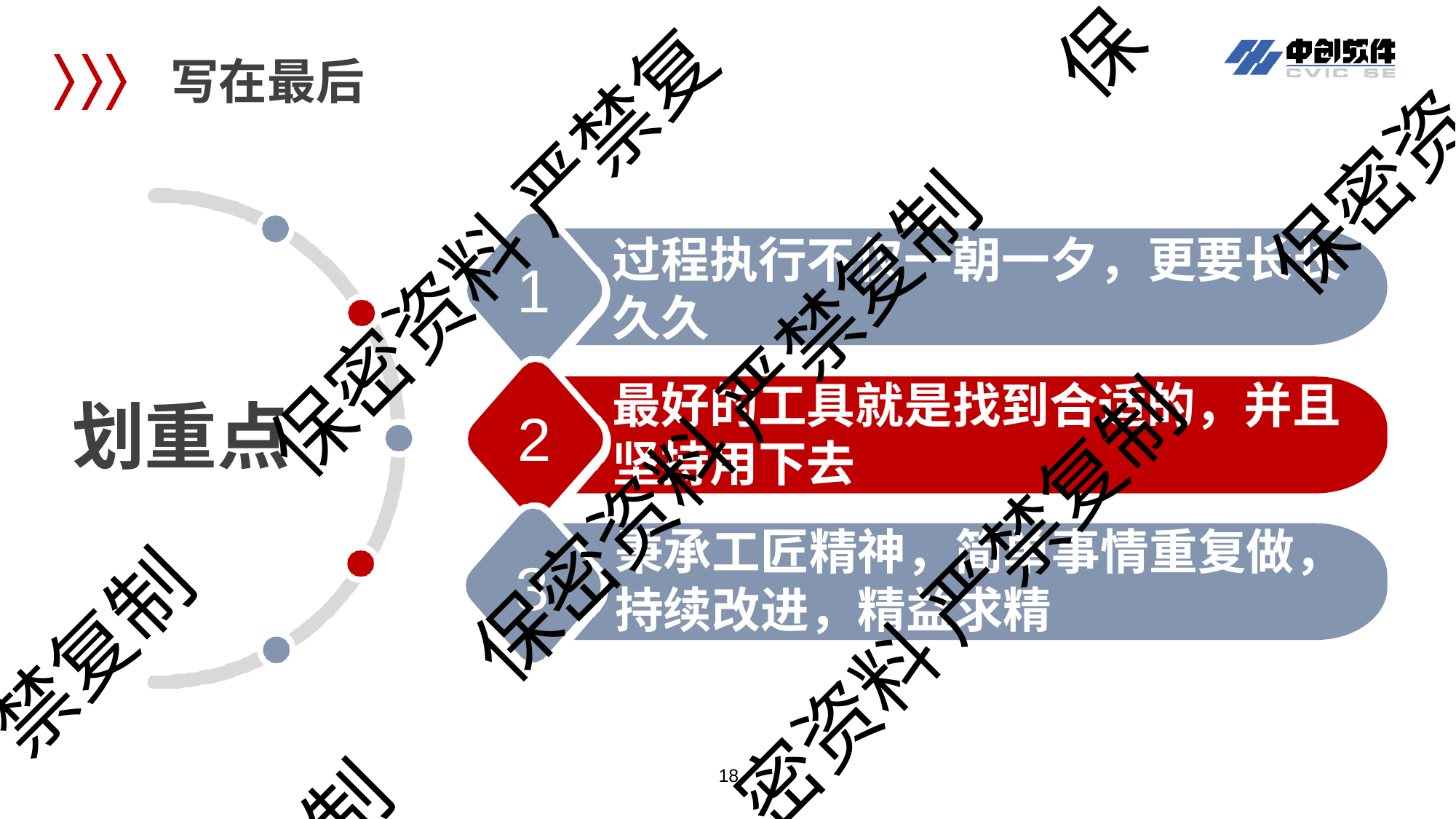

保
写在最后

保密资
保密资料 严禁复
过程执行不仅一朝一夕，更要长长 久久
最好的工具就是找到合适的，并且 坚持用下去
秉承工匠精神，简单事情重复做， 持续改进，精益求精
1

保密资料 严禁复制
划重点
2

3

密资料 严禁复制
禁复制
制
18